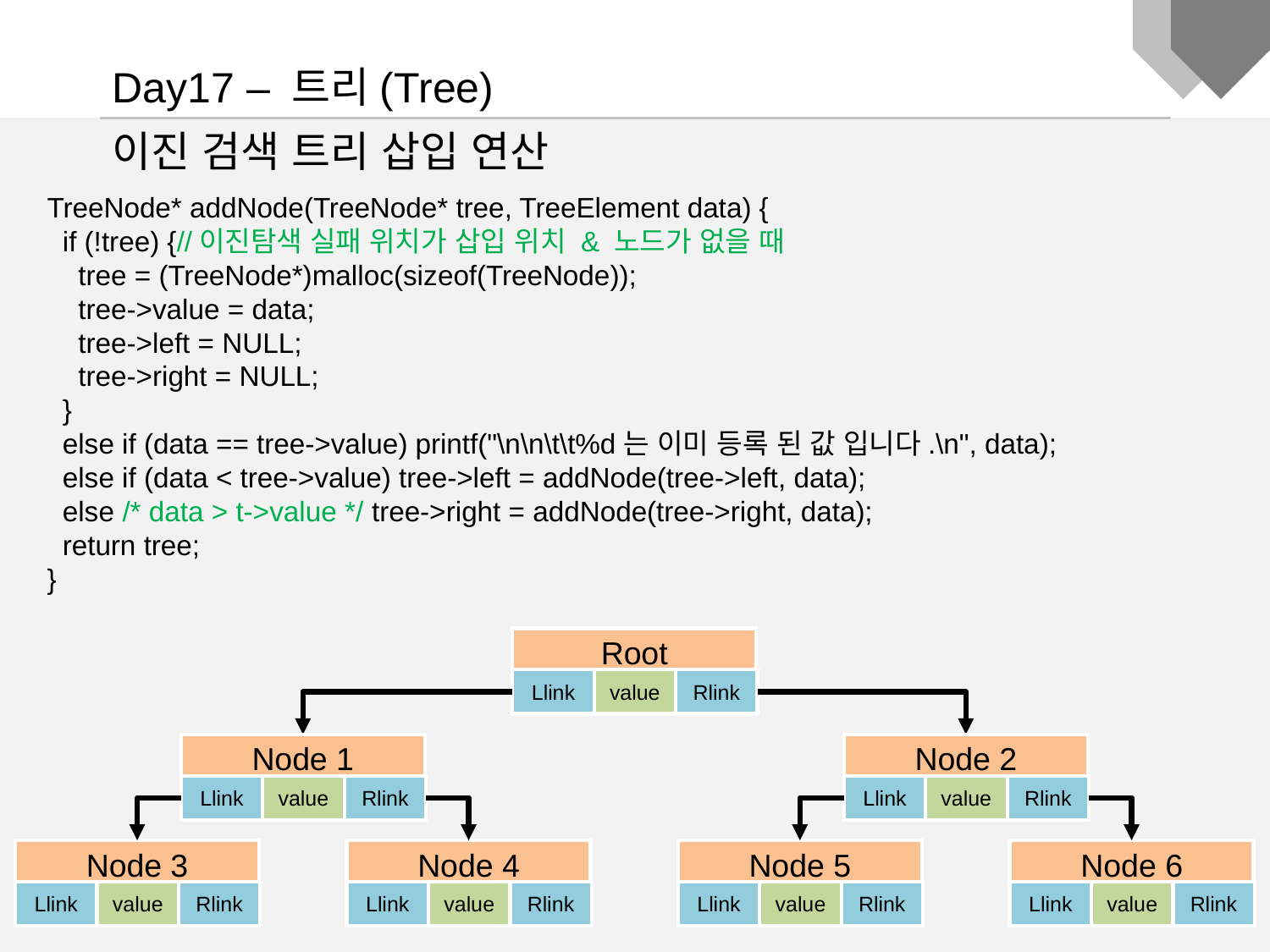

Day17 – 트리(Tree)
이진 검색 트리 삽입 연산
TreeNode* addNode(TreeNode* tree, TreeElement data) {
  if (!tree) {//이진탐색 실패 위치가 삽입 위치 & 노드가 없을 때
    tree = (TreeNode*)malloc(sizeof(TreeNode));
    tree->value = data;
    tree->left = NULL;
    tree->right = NULL;
  }
  else if (data == tree->value) printf("\n\n\t\t%d는 이미 등록 된 값 입니다.\n", data);
  else if (data < tree->value) tree->left = addNode(tree->left, data);
  else /* data > t->value */ tree->right = addNode(tree->right, data);
  return tree;
}
Root

Llink
value
Rlink
Node 1

Llink
value
Rlink
Node 2

Llink
value
Rlink
Node 3

Llink
value
Rlink
Node 4

Llink
value
Rlink
Node 5

Llink
value
Rlink
Node 6

Llink
value
Rlink